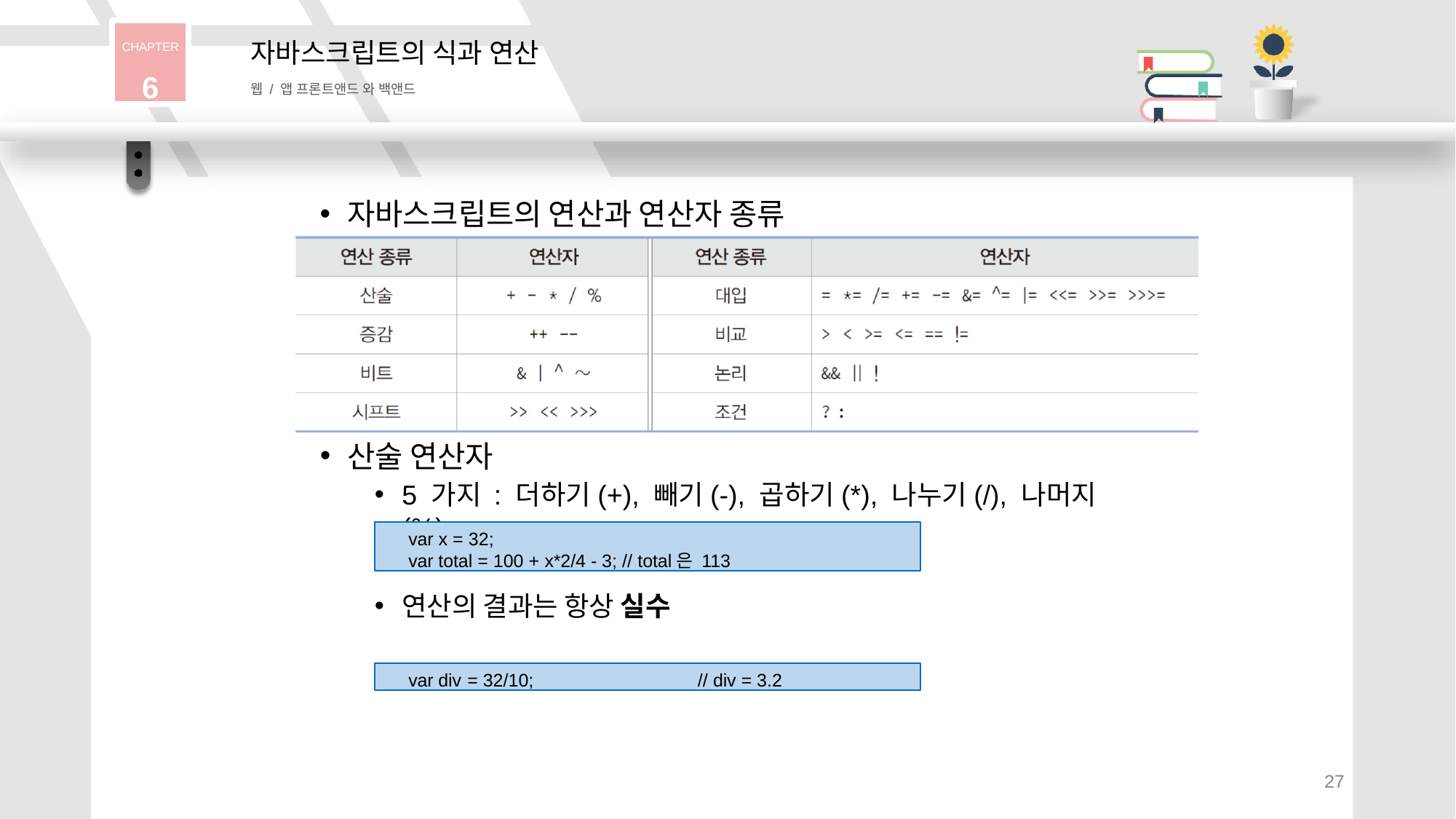

CHAPTER

6

자바스크립트의 식과 연산
웹 / 앱 프론트앤드 와 백앤드

자바스크립트의 연산과 연산자 종류

산술 연산자
5 가지 : 더하기(+), 빼기(-), 곱하기(*), 나누기(/), 나머지(%)
var x = 32;
var total = 100 + x*2/4 - 3; // total은 113
연산의 결과는 항상 실수
var div = 32/10;	// div = 3.2
27